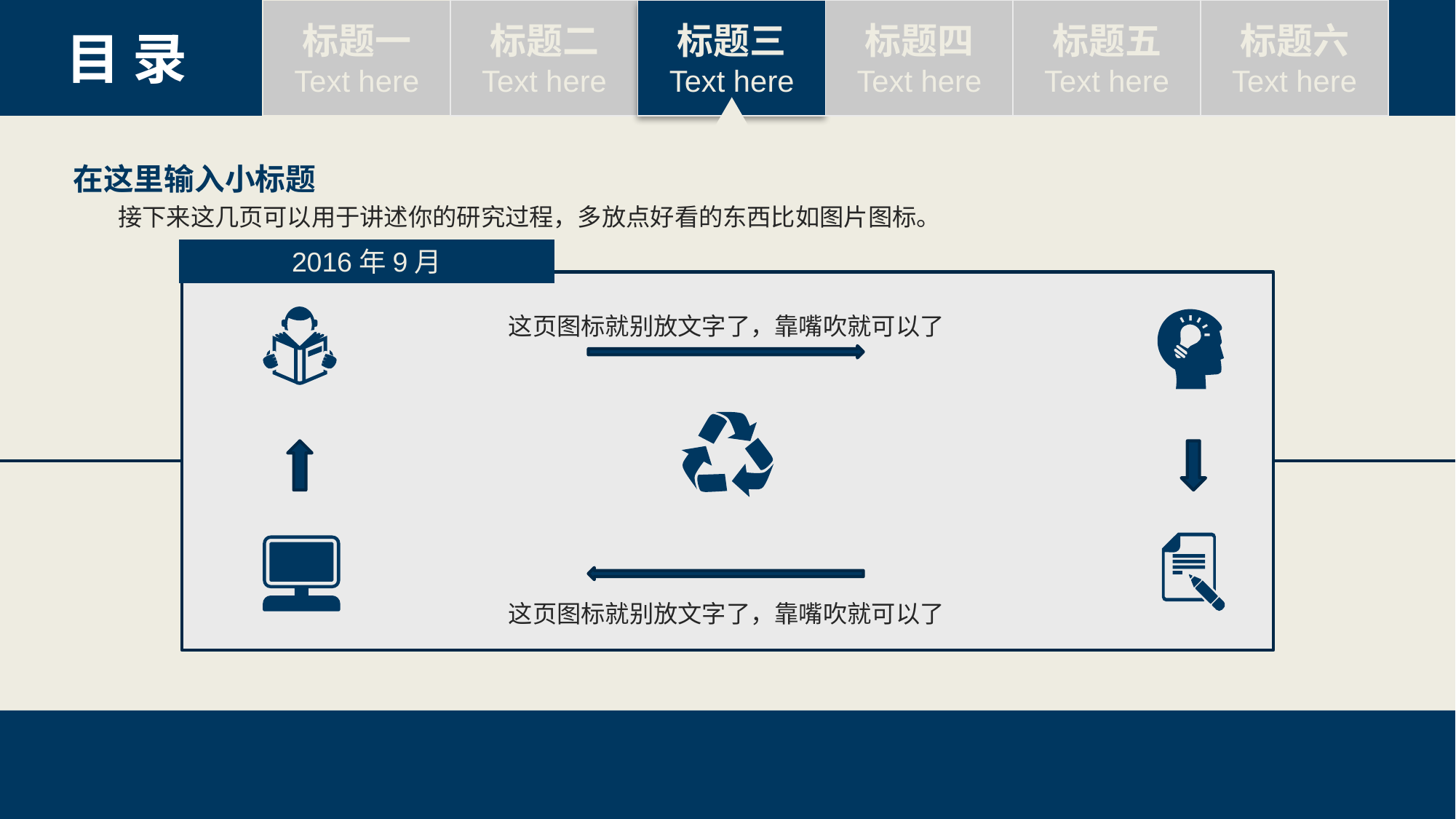

标题一
Text here
标题二
Text here
标题三
Text here
标题四
Text here
标题五
Text here
标题六
Text here

目 录

在这里输入小标题
接下来这几页可以用于讲述你的研究过程，多放点好看的东西比如图片图标。
2016年9月

这页图标就别放文字了，靠嘴吹就可以了

这页图标就别放文字了，靠嘴吹就可以了

48